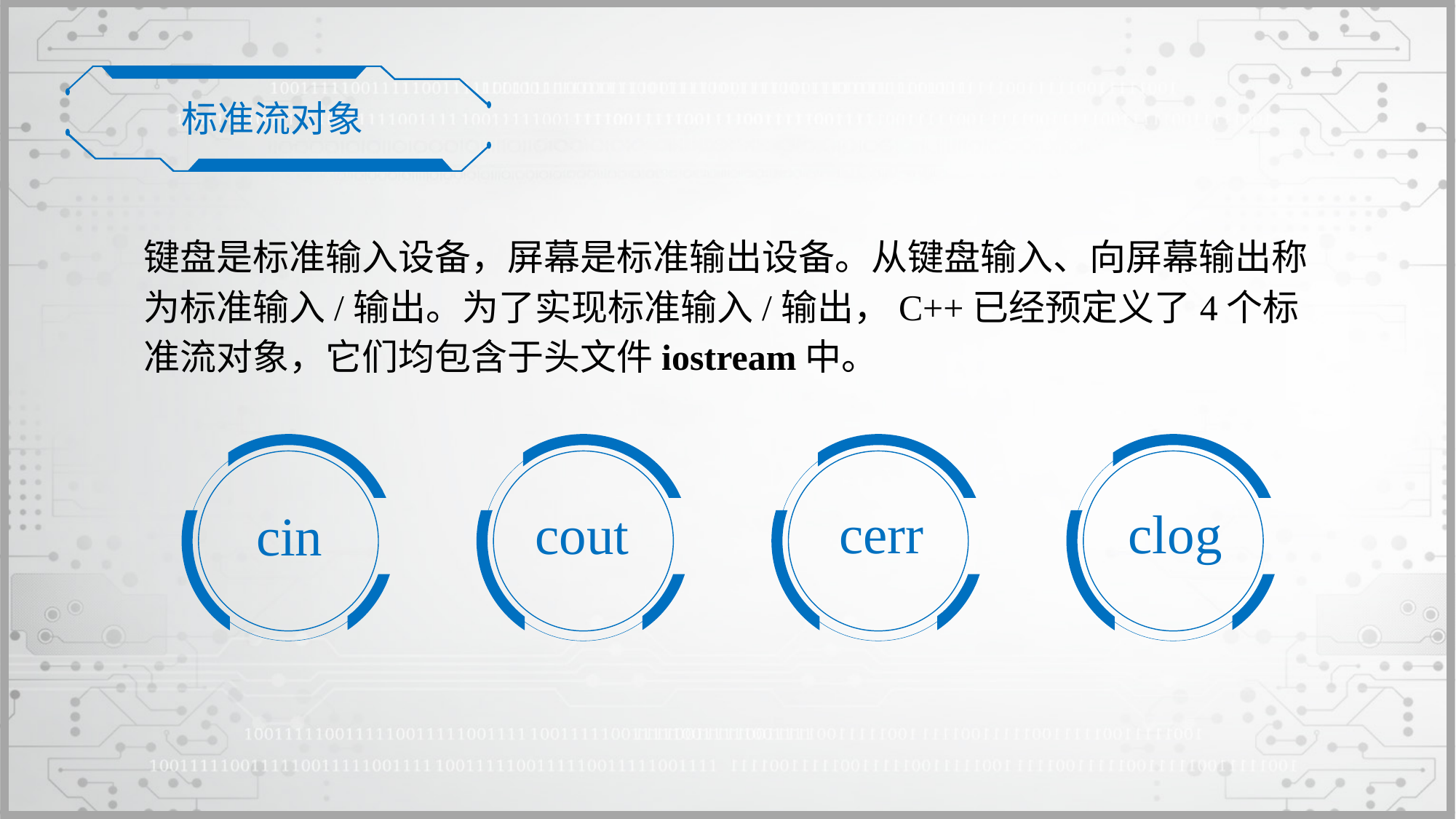

标准流对象
键盘是标准输入设备，屏幕是标准输出设备。从键盘输入、向屏幕输出称为标准输入/输出。为了实现标准输入/输出，C++已经预定义了4个标准流对象，它们均包含于头文件iostream中。

cin

cout

cerr

clog